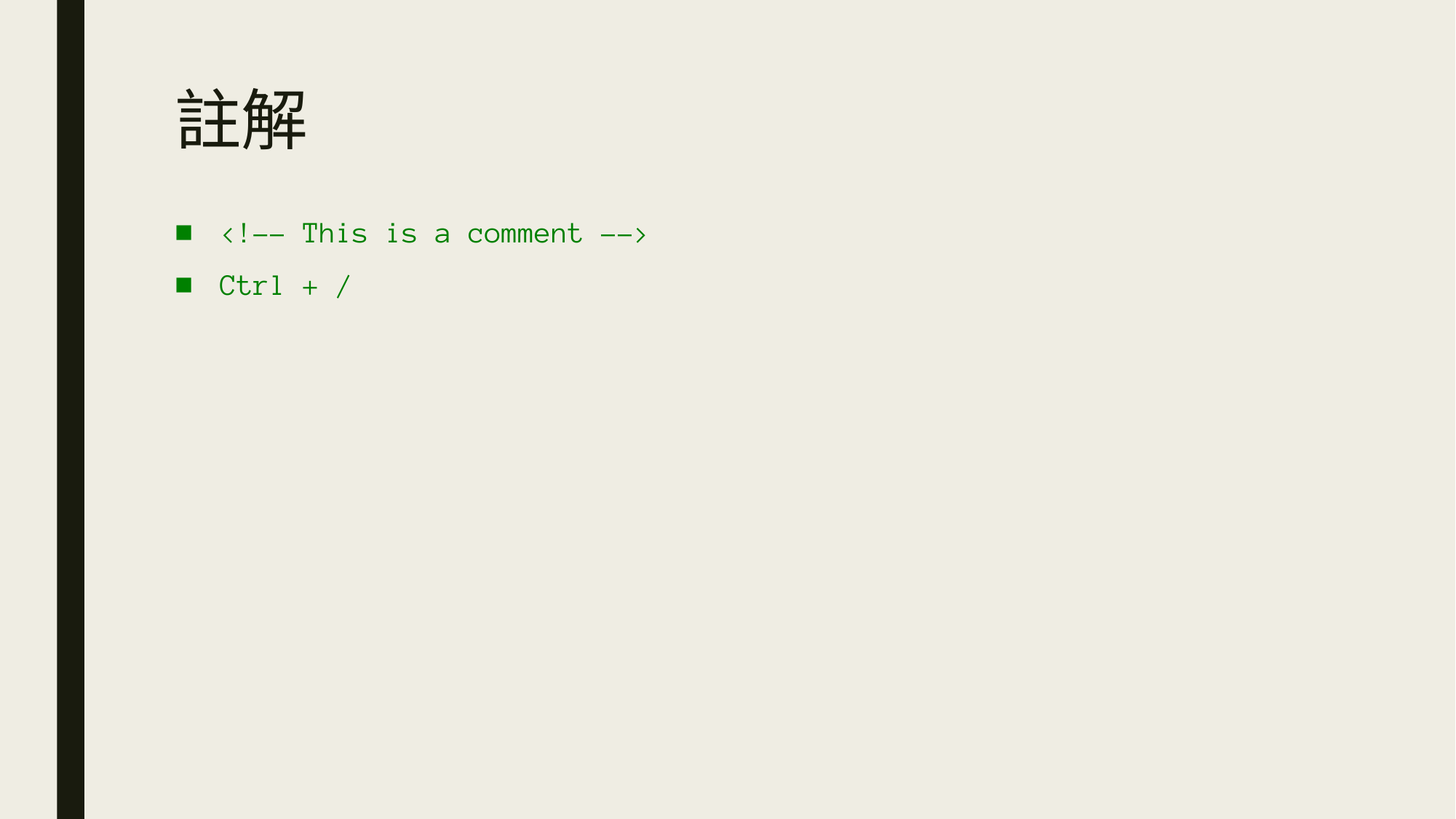

# 註解
<!-- This is a comment -->
Ctrl + /